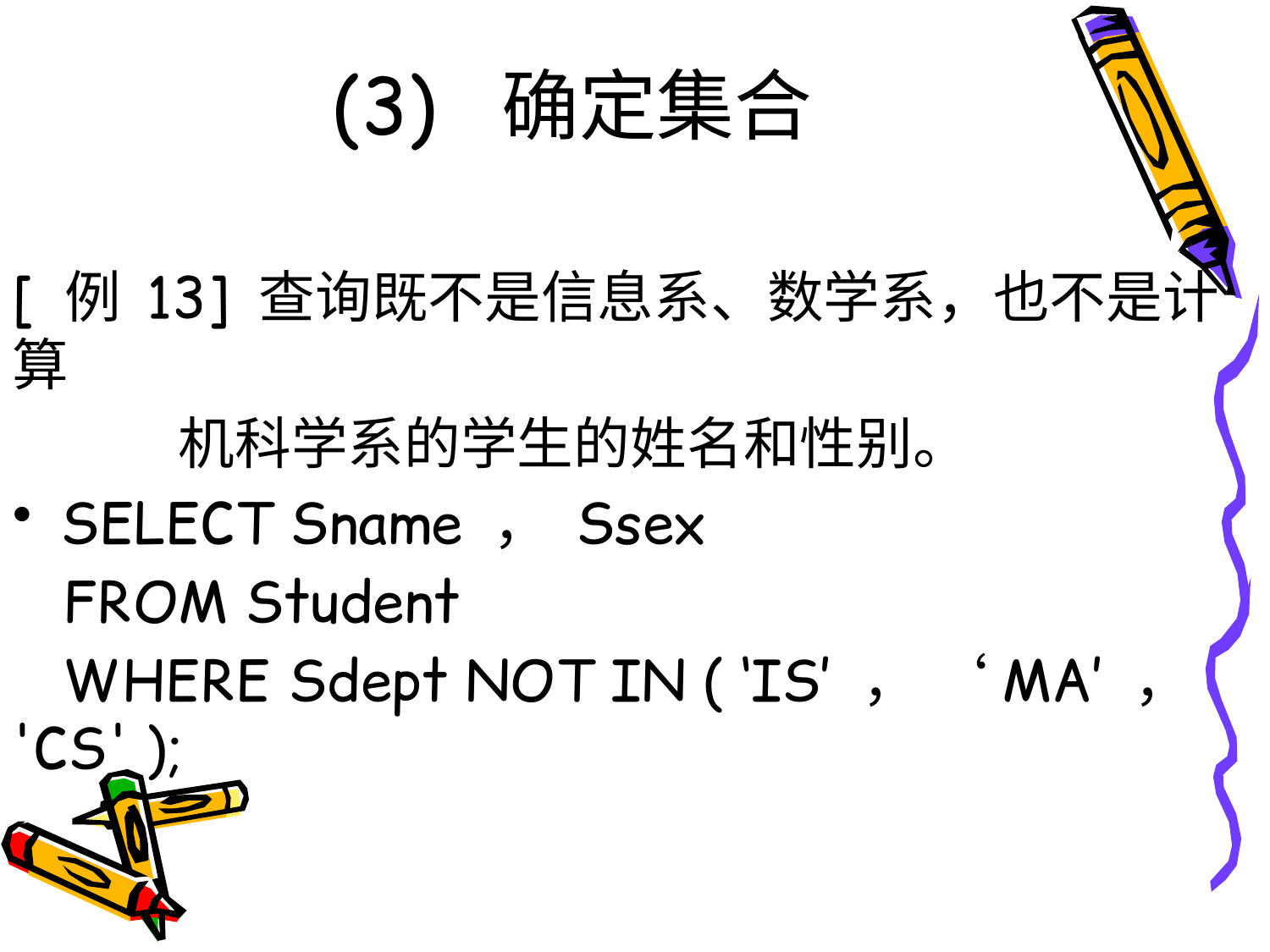

# (3)  确定集合

[ 例 13] 查询既不是信息系、数学系，也不是计算
            机科学系的学生的姓名和性别。
SELECT Sname ， Ssex
   FROM Student
   WHERE Sdept NOT IN ( ‘IS’ ， ‘MA’ ， 'CS' );